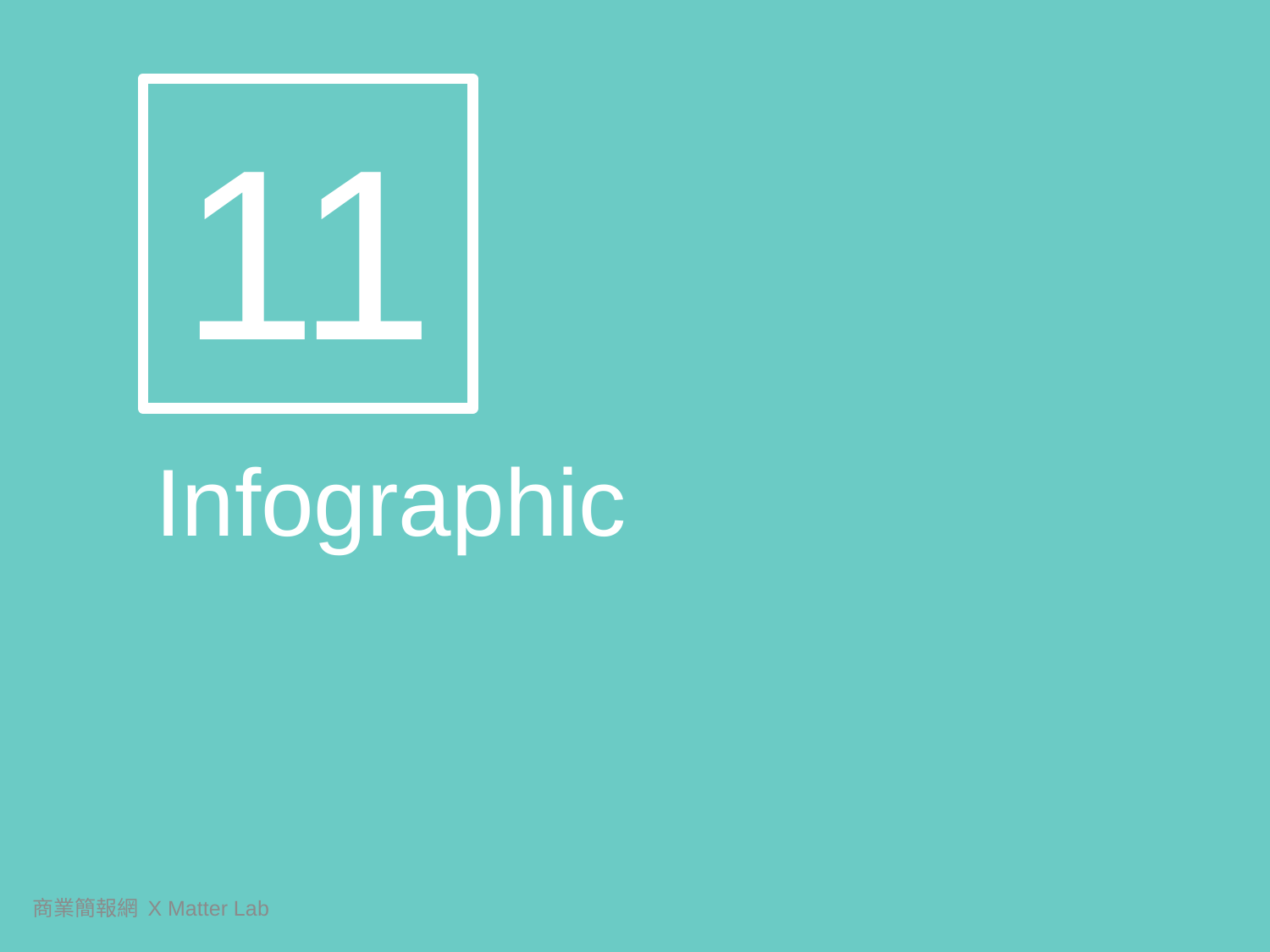

11
Infographic
商業簡報網 X Matter Lab
202